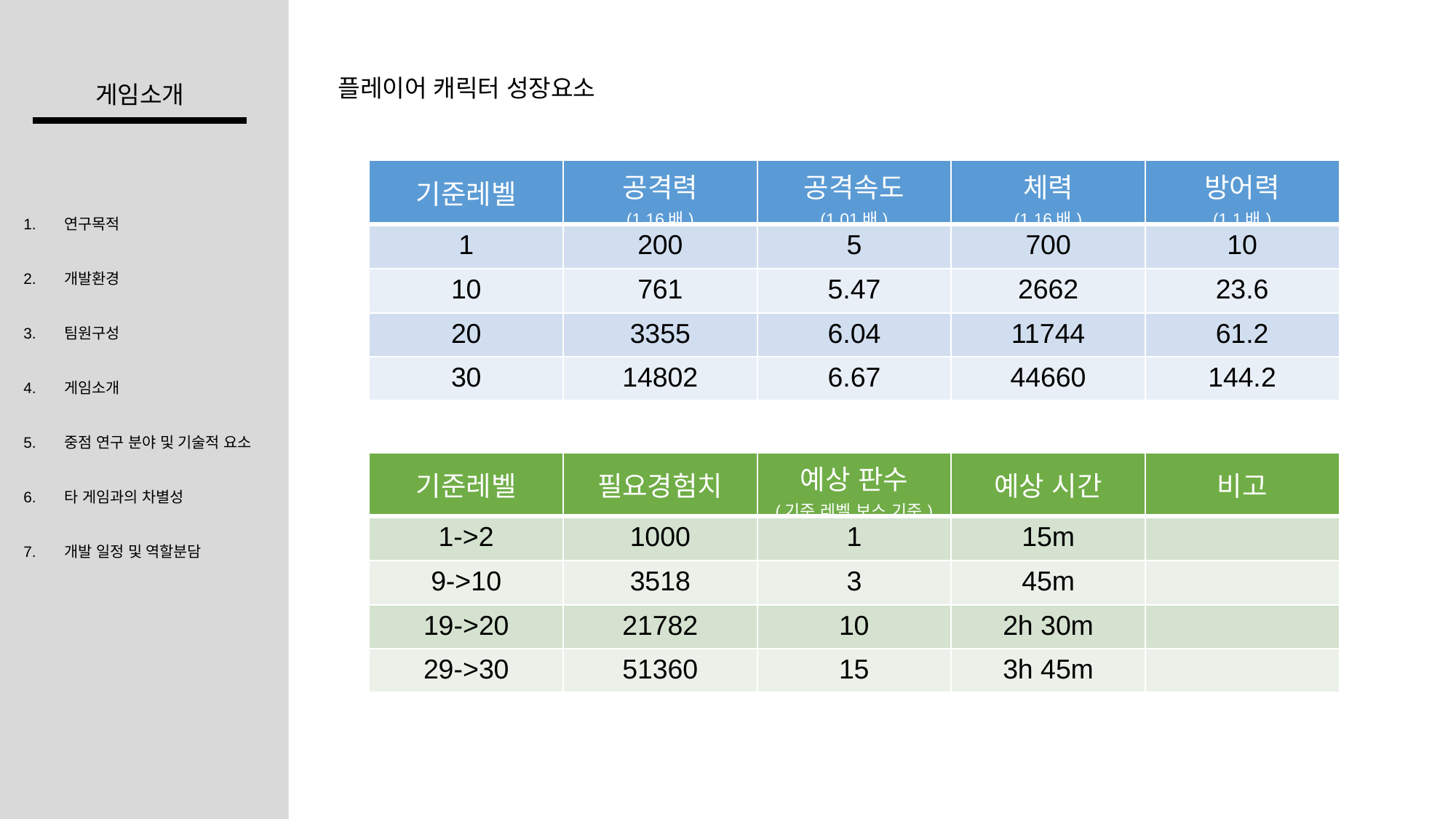

플레이어 캐릭터 성장요소
게임소개
| 기준레벨 | 공격력 (1.16배) | 공격속도 (1.01배) | 체력 (1.16배) | 방어력 (1.1배) |
| --- | --- | --- | --- | --- |
| 1 | 200 | 5 | 700 | 10 |
| 10 | 761 | 5.47 | 2662 | 23.6 |
| 20 | 3355 | 6.04 | 11744 | 61.2 |
| 30 | 14802 | 6.67 | 44660 | 144.2 |
연구목적
개발환경
팀원구성
게임소개
중점 연구 분야 및 기술적 요소
타 게임과의 차별성
개발 일정 및 역할분담
| 기준레벨 | 필요경험치 | 예상 판수 (기준 레벨 보스 기준) | 예상 시간 | 비고 |
| --- | --- | --- | --- | --- |
| 1->2 | 1000 | 1 | 15m |  |
| 9->10 | 3518 | 3 | 45m |  |
| 19->20 | 21782 | 10 | 2h 30m |  |
| 29->30 | 51360 | 15 | 3h 45m |  |